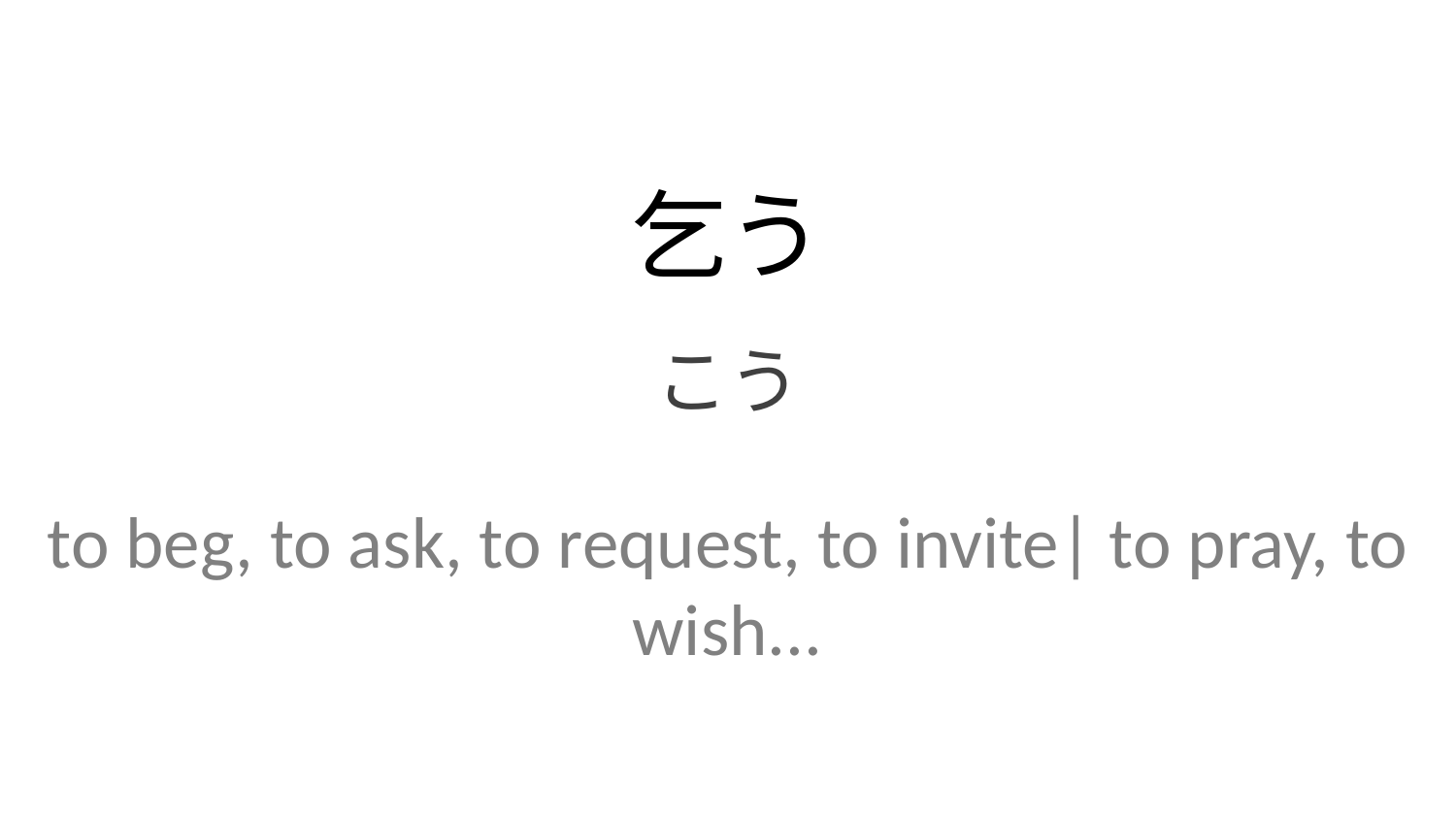

乞う

こう
to beg, to ask, to request, to invite| to pray, to wish...